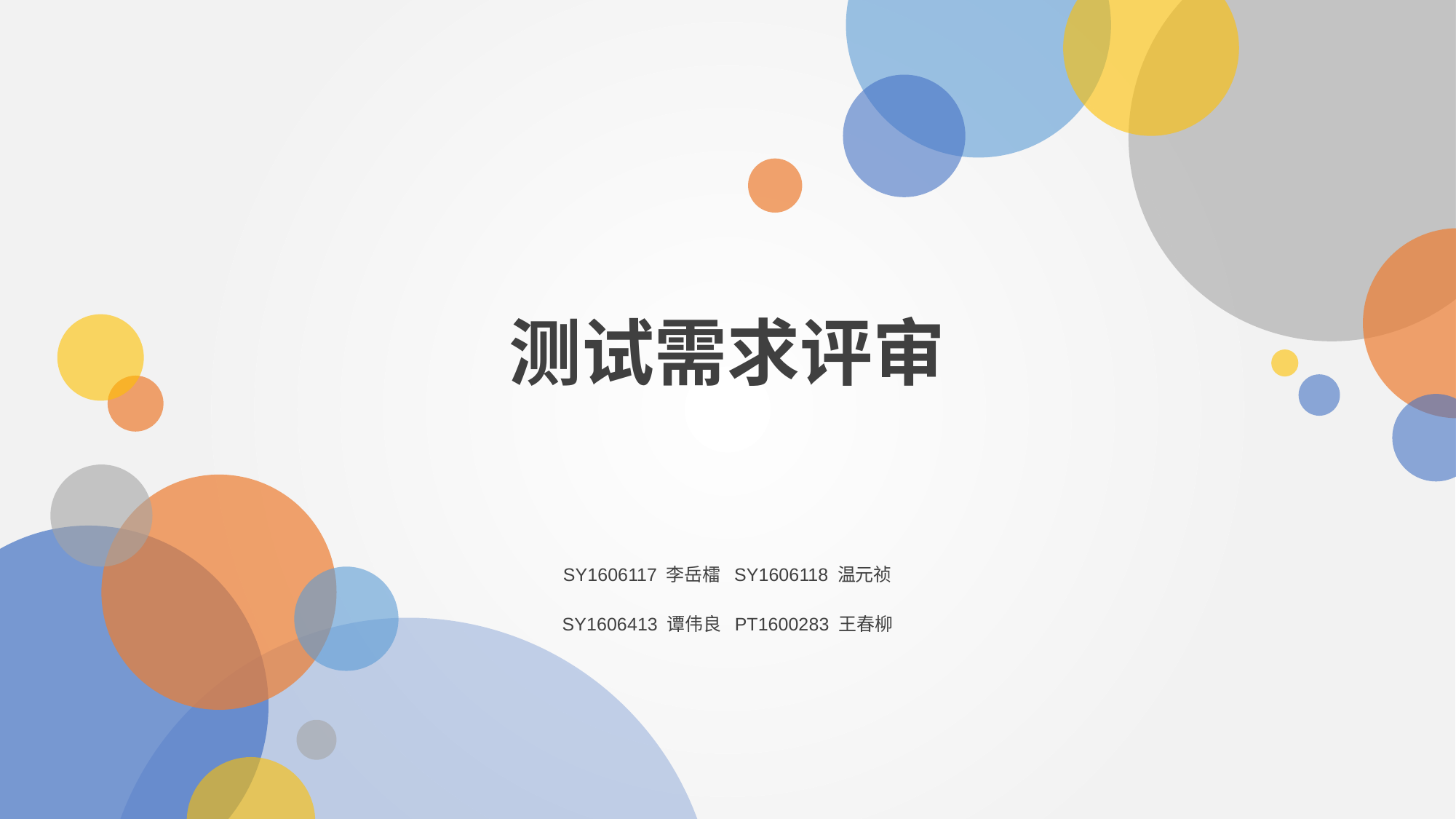

测试需求评审
SY1606117 李岳檑  SY1606118 温元祯
SY1606413 谭伟良  PT1600283 王春柳